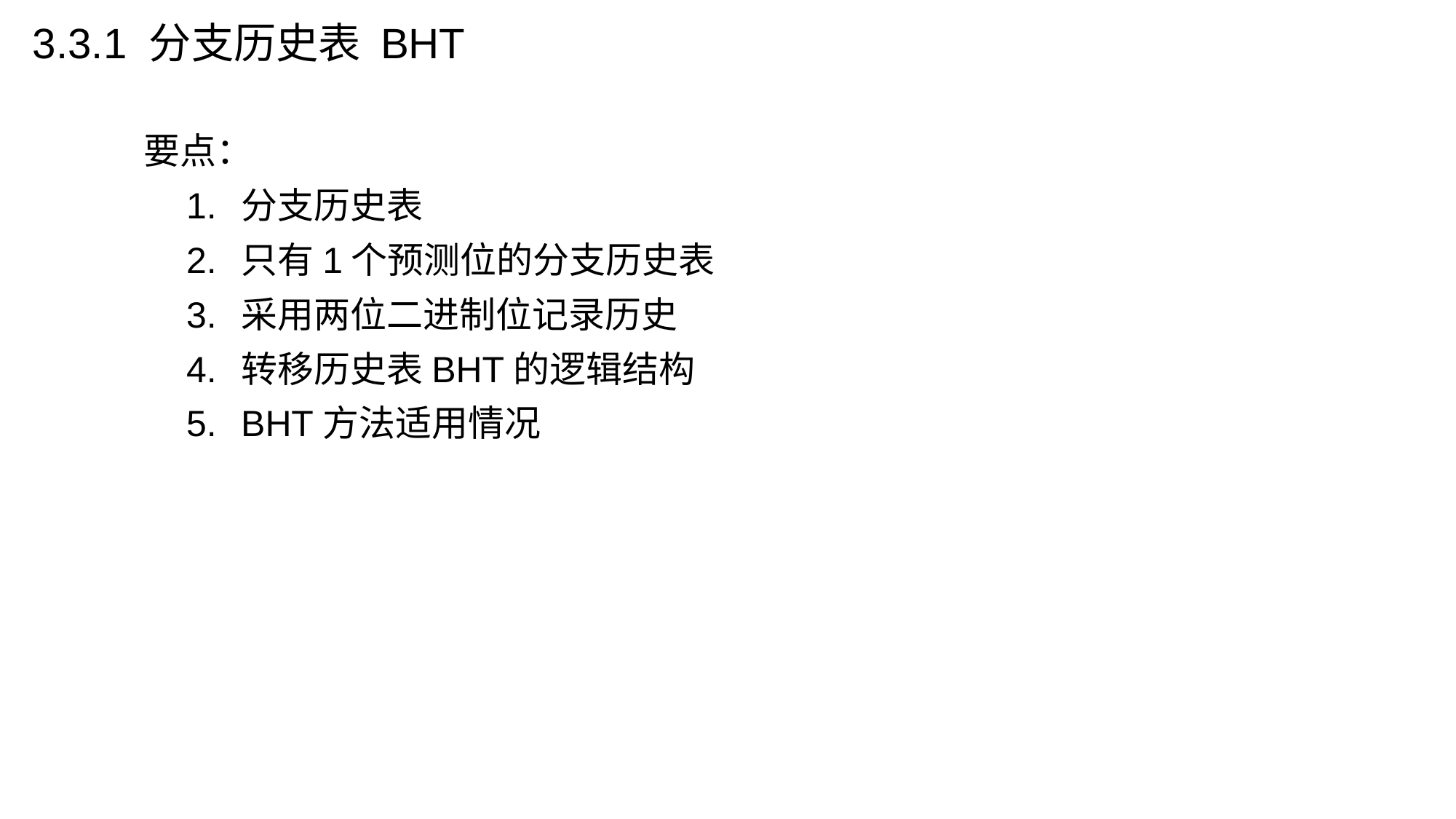

# 3.3.1 分支历史表 BHT
要点：
分支历史表
只有1个预测位的分支历史表
采用两位二进制位记录历史
转移历史表BHT的逻辑结构
BHT方法适用情况